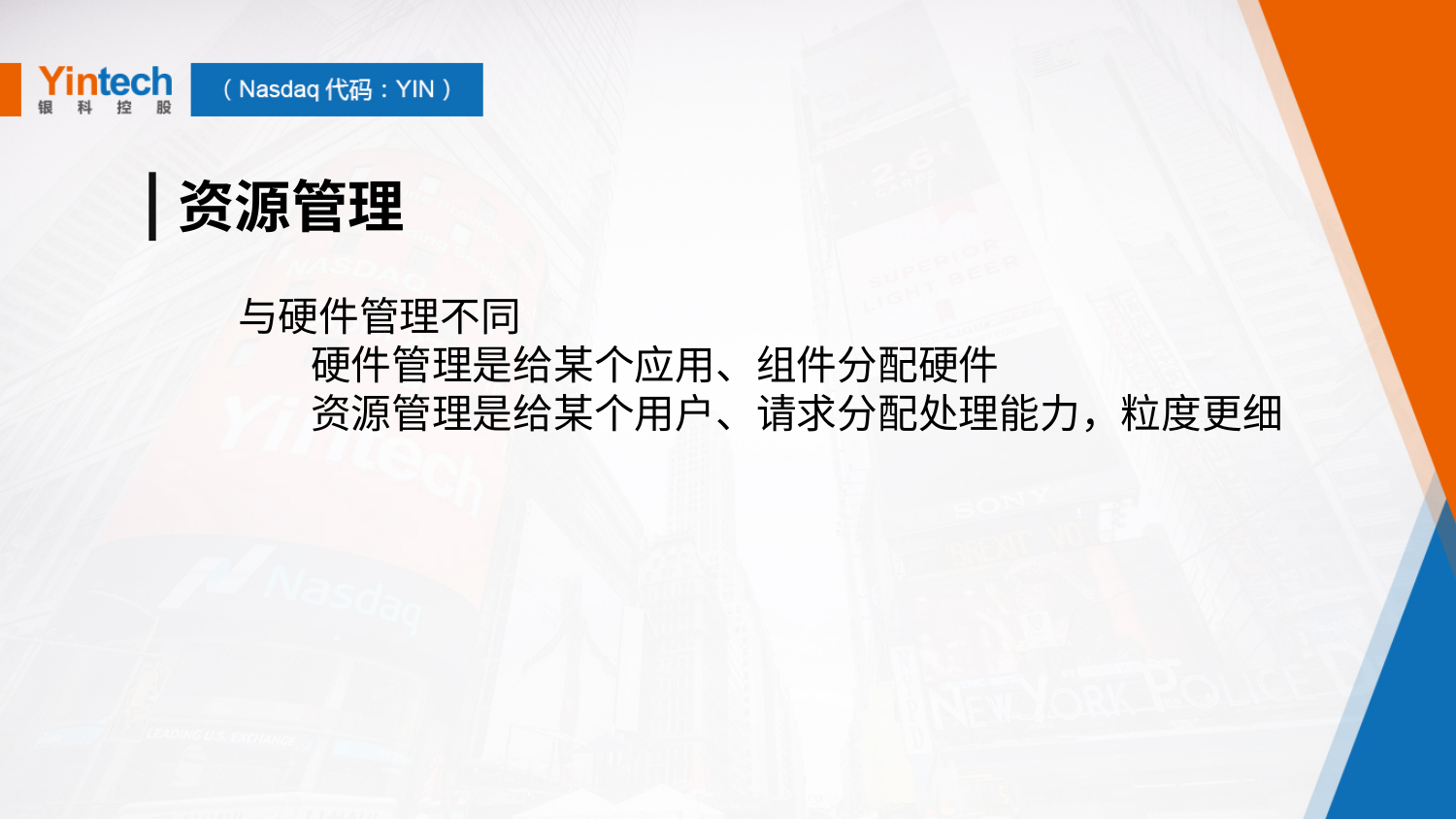

资源管理

与硬件管理不同
硬件管理是给某个应用、组件分配硬件
资源管理是给某个用户、请求分配处理能力，粒度更细